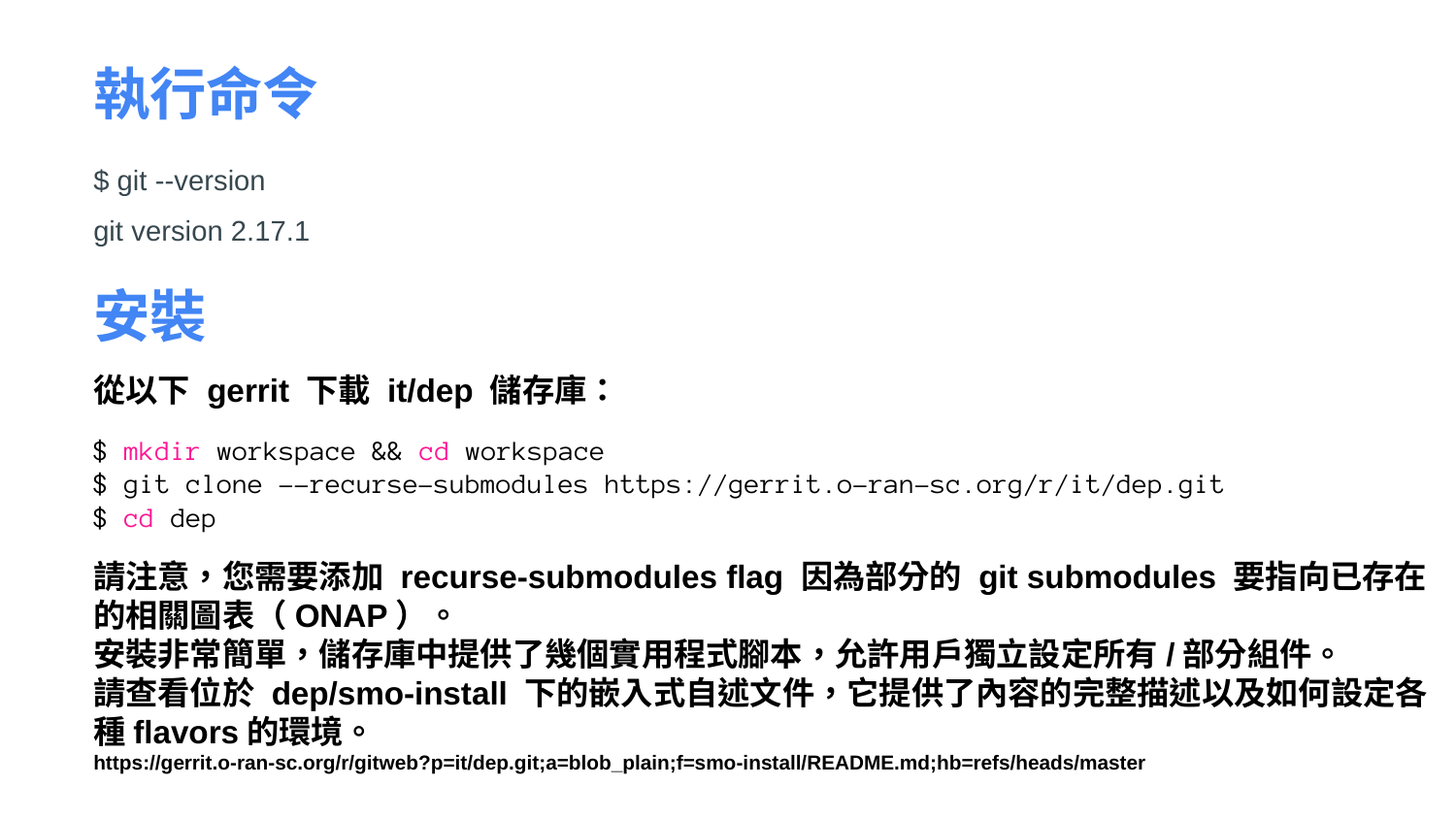

執行命令
$ git --version
git version 2.17.1
安裝
從以下 gerrit 下載 it/dep 儲存庫：
$ mkdir workspace && cd workspace
$ git clone --recurse-submodules https://gerrit.o-ran-sc.org/r/it/dep.git
$ cd dep
請注意，您需要添加 recurse-submodules flag 因為部分的 git submodules 要指向已存在的相關圖表（ONAP）。
安裝非常簡單，儲存庫中提供了幾個實用程式腳本，允許用戶獨立設定所有/部分組件。
請查看位於 dep/smo-install 下的嵌入式自述文件，它提供了內容的完整描述以及如何設定各種flavors的環境。
https://gerrit.o-ran-sc.org/r/gitweb?p=it/dep.git;a=blob_plain;f=smo-install/README.md;hb=refs/heads/master